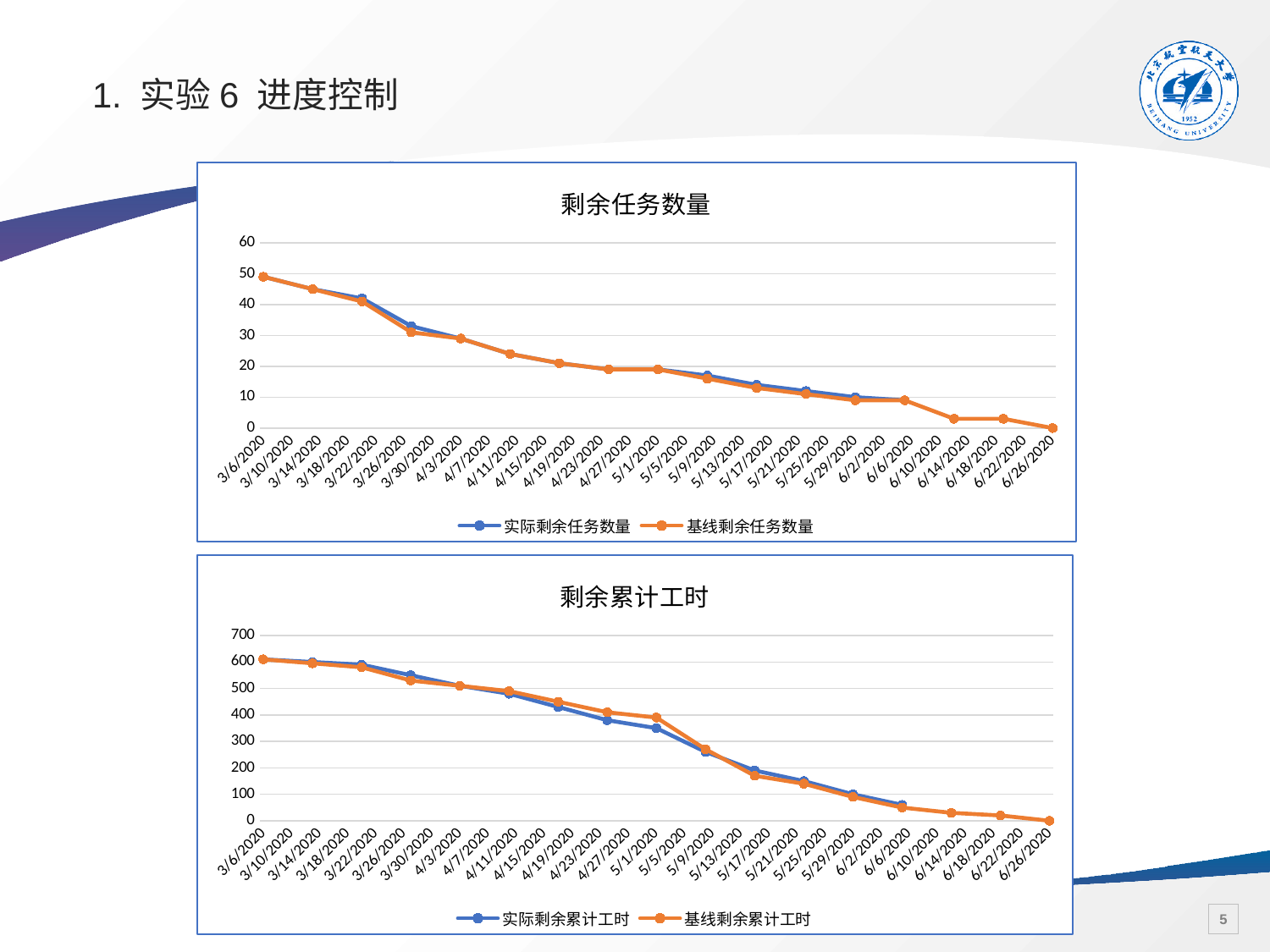

# 1. 实验6 进度控制

### Chart: 剩余任务数量

| Category | 实际剩余任务数量 | 基线剩余任务数量 |
|---|---|---|
| 43896 | 49.0 | 49.0 |
| 43903 | 45.0 | 45.0 |
| 43910 | 42.0 | 41.0 |
| 43917 | 33.0 | 31.0 |
| 43924 | 29.0 | 29.0 |
| 43931 | 24.0 | 24.0 |
| 43938 | 21.0 | 21.0 |
| 43945 | 19.0 | 19.0 |
| 43952 | 19.0 | 19.0 |
| 43959 | 17.0 | 16.0 |
| 43966 | 14.0 | 13.0 |
| 43973 | 12.0 | 11.0 |
| 43980 | 10.0 | 9.0 |
| 43987 | 9.0 | 9.0 |
| 43994 | None | 3.0 |
| 44001 | None | 3.0 |
| 44008 | None | 0.0 |

### Chart: 剩余累计工时

| Category | 实际剩余累计工时 | 基线剩余累计工时 |
|---|---|---|
| 43896 | 610.0 | 610.0 |
| 43903 | 600.0 | 595.0 |
| 43910 | 590.0 | 580.0 |
| 43917 | 550.0 | 530.0 |
| 43924 | 510.0 | 510.0 |
| 43931 | 480.0 | 490.0 |
| 43938 | 430.0 | 450.0 |
| 43945 | 380.0 | 410.0 |
| 43952 | 350.0 | 390.0 |
| 43959 | 260.0 | 270.0 |
| 43966 | 190.0 | 170.0 |
| 43973 | 150.0 | 140.0 |
| 43980 | 100.0 | 90.0 |
| 43987 | 60.0 | 50.0 |
| 43994 | None | 30.0 |
| 44001 | None | 20.0 |
| 44008 | None | 0.0 |